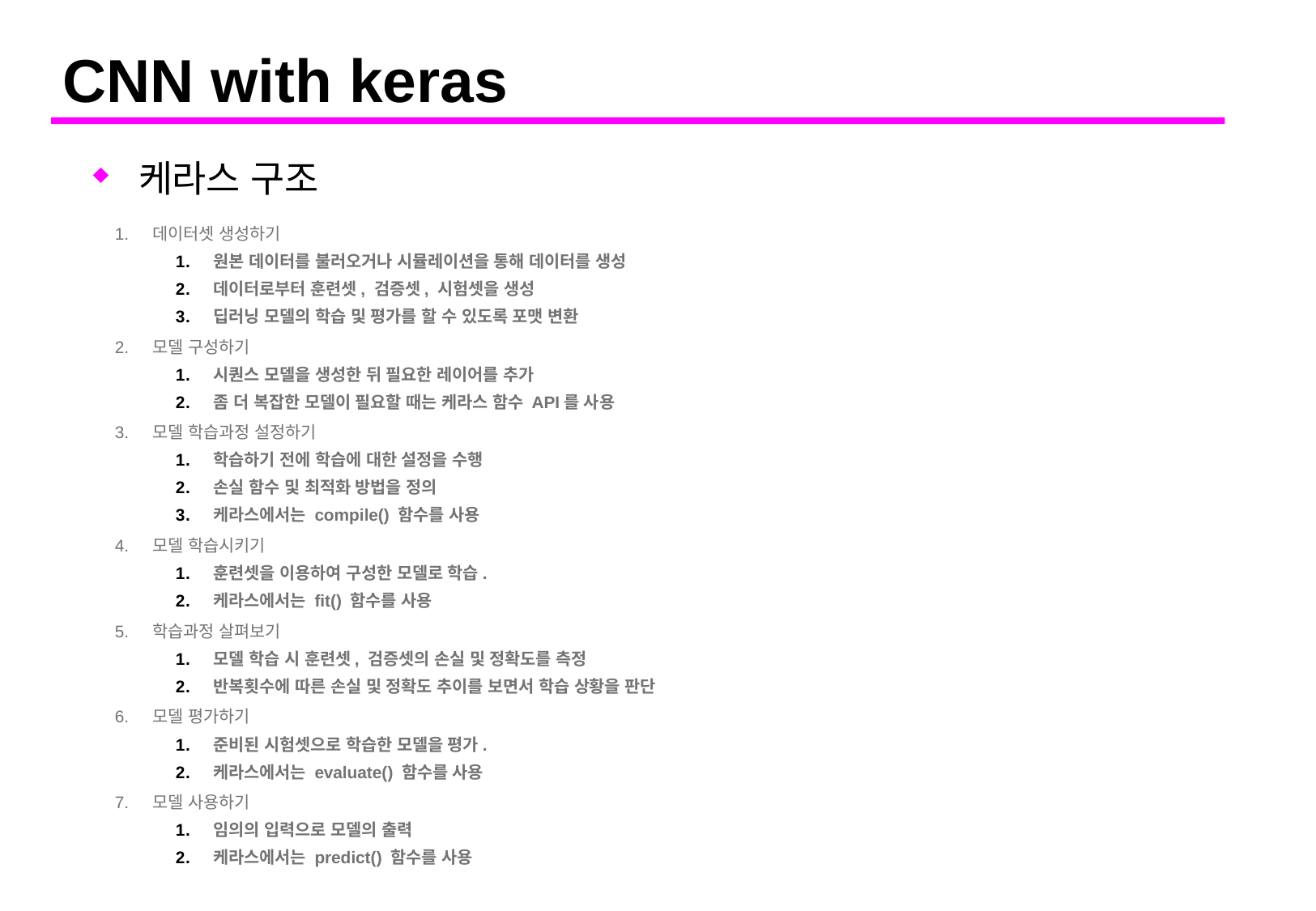

# CNN with keras
케라스 구조
데이터셋 생성하기
원본 데이터를 불러오거나 시뮬레이션을 통해 데이터를 생성
데이터로부터 훈련셋, 검증셋, 시험셋을 생성
딥러닝 모델의 학습 및 평가를 할 수 있도록 포맷 변환
모델 구성하기
시퀀스 모델을 생성한 뒤 필요한 레이어를 추가
좀 더 복잡한 모델이 필요할 때는 케라스 함수 API를 사용
모델 학습과정 설정하기
학습하기 전에 학습에 대한 설정을 수행
손실 함수 및 최적화 방법을 정의
케라스에서는 compile() 함수를 사용
모델 학습시키기
훈련셋을 이용하여 구성한 모델로 학습.
케라스에서는 fit() 함수를 사용
학습과정 살펴보기
모델 학습 시 훈련셋, 검증셋의 손실 및 정확도를 측정
반복횟수에 따른 손실 및 정확도 추이를 보면서 학습 상황을 판단
모델 평가하기
준비된 시험셋으로 학습한 모델을 평가.
케라스에서는 evaluate() 함수를 사용
모델 사용하기
임의의 입력으로 모델의 출력
케라스에서는 predict() 함수를 사용